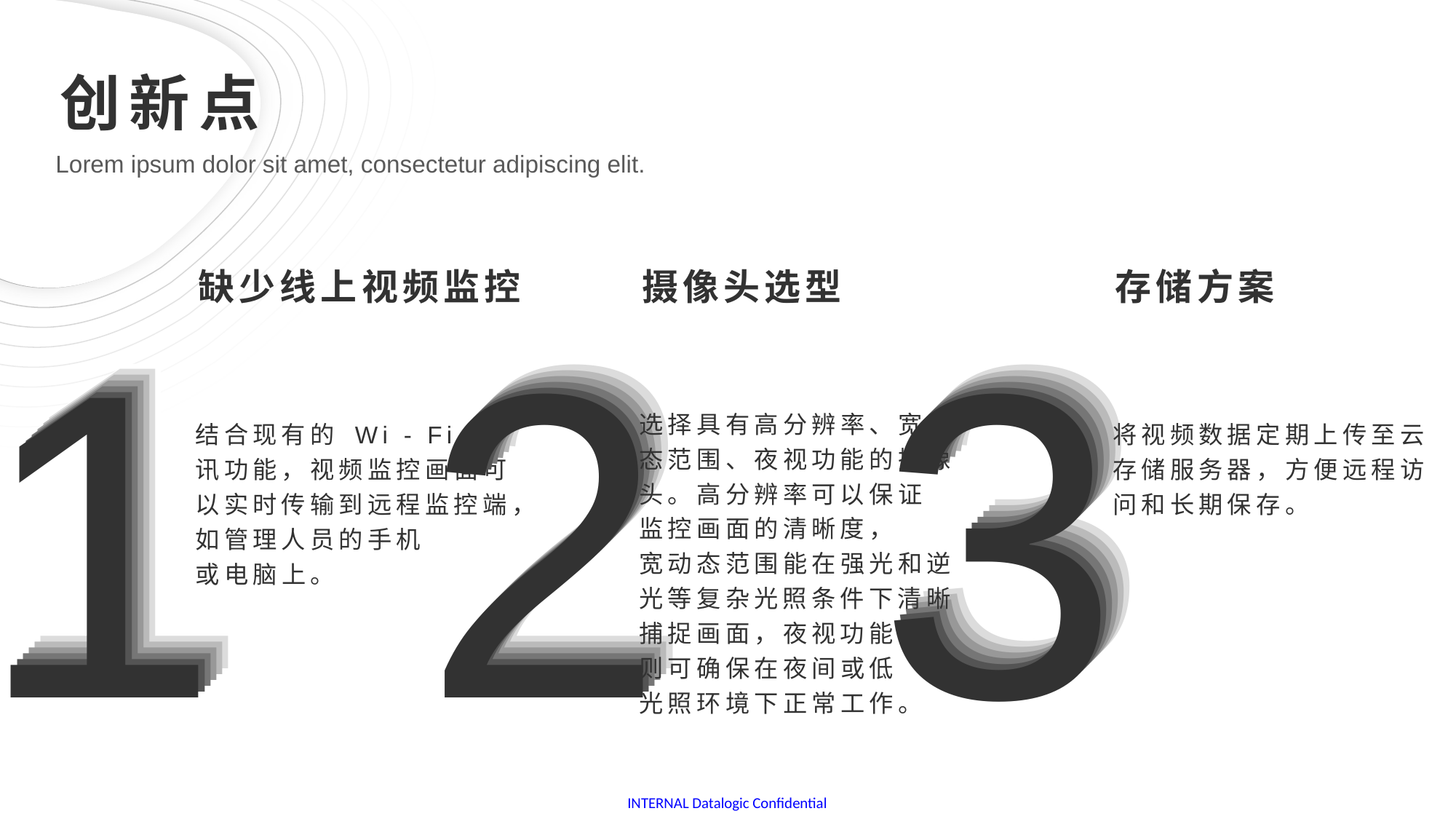

创新点
Lorem ipsum dolor sit amet, consectetur adipiscing elit.
1
1
1
1
1
1
1
2
2
2
2
2
2
2
3
3
3
3
3
3
3
缺少线上视频监控

摄像头选型
存储方案
选择具有高分辨率、宽动态范围、夜视功能的摄像头。高分辨率可以保证
监控画面的清晰度，
宽动态范围能在强光和逆光等复杂光照条件下清晰捕捉画面，夜视功能
则可确保在夜间或低
光照环境下正常工作。
结合现有的 Wi - Fi 通讯功能，视频监控画面可以实时传输到远程监控端，如管理人员的手机
或电脑上。
将视频数据定期上传至云存储服务器，方便远程访问和长期保存。